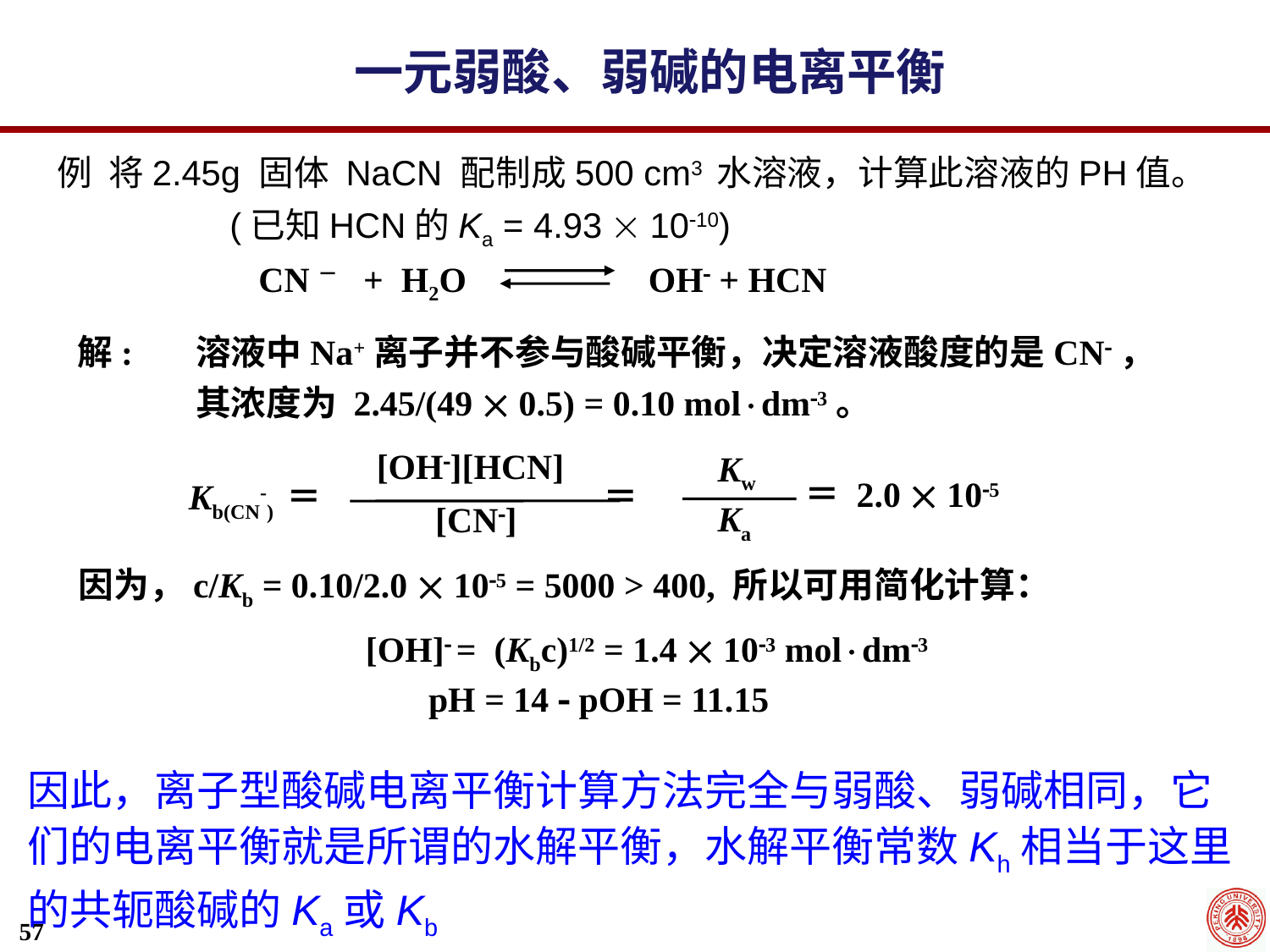

一元弱酸、弱碱的电离平衡

例  将2.45g 固体 NaCN 配制成500 cm3 水溶液，计算此溶液的PH值。(已知HCN的Ka = 4.93 × 10−10)
CN－  +  H2O 	 	 OH− + HCN

解:	溶液中Na+离子并不参与酸碱平衡，决定溶液酸度的是CN−，其浓度为 2.45/(49 × 0.5) = 0.10 mol⋅dm−3。
[OH−][HCN]
Kw
＝ 2.0 × 10−5
Kb(CN-) ＝   	                    ＝
Ka
[CN−]

因为，c/Kb = 0.10/2.0 × 10−5 = 5000 > 400, 所以可用简化计算：
[OH]− =  (Kbc)1/2 = 1.4 × 10−3 mol⋅dm−3
pH = 14 − pOH = 11.15
因此，离子型酸碱电离平衡计算方法完全与弱酸、弱碱相同，它们的电离平衡就是所谓的水解平衡，水解平衡常数Kh相当于这里的共轭酸碱的Ka或Kb
57